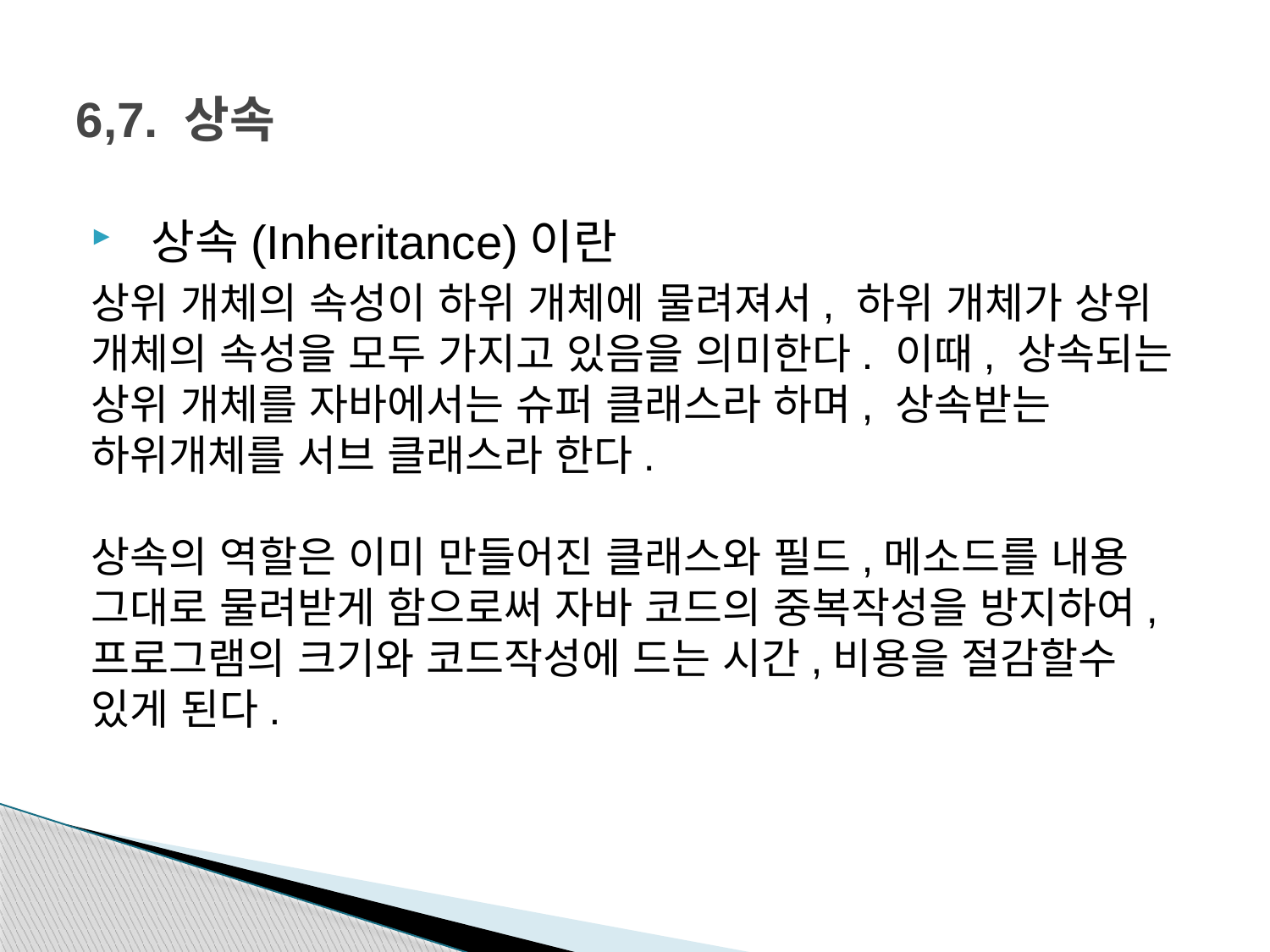

# 6,7. 상속
 상속(Inheritance)이란
상위 개체의 속성이 하위 개체에 물려져서, 하위 개체가 상위 개체의 속성을 모두 가지고 있음을 의미한다. 이때, 상속되는 상위 개체를 자바에서는 슈퍼 클래스라 하며, 상속받는 하위개체를 서브 클래스라 한다.
 
상속의 역할은 이미 만들어진 클래스와 필드,메소드를 내용 그대로 물려받게 함으로써 자바 코드의 중복작성을 방지하여, 프로그램의 크기와 코드작성에 드는 시간,비용을 절감할수 있게 된다.